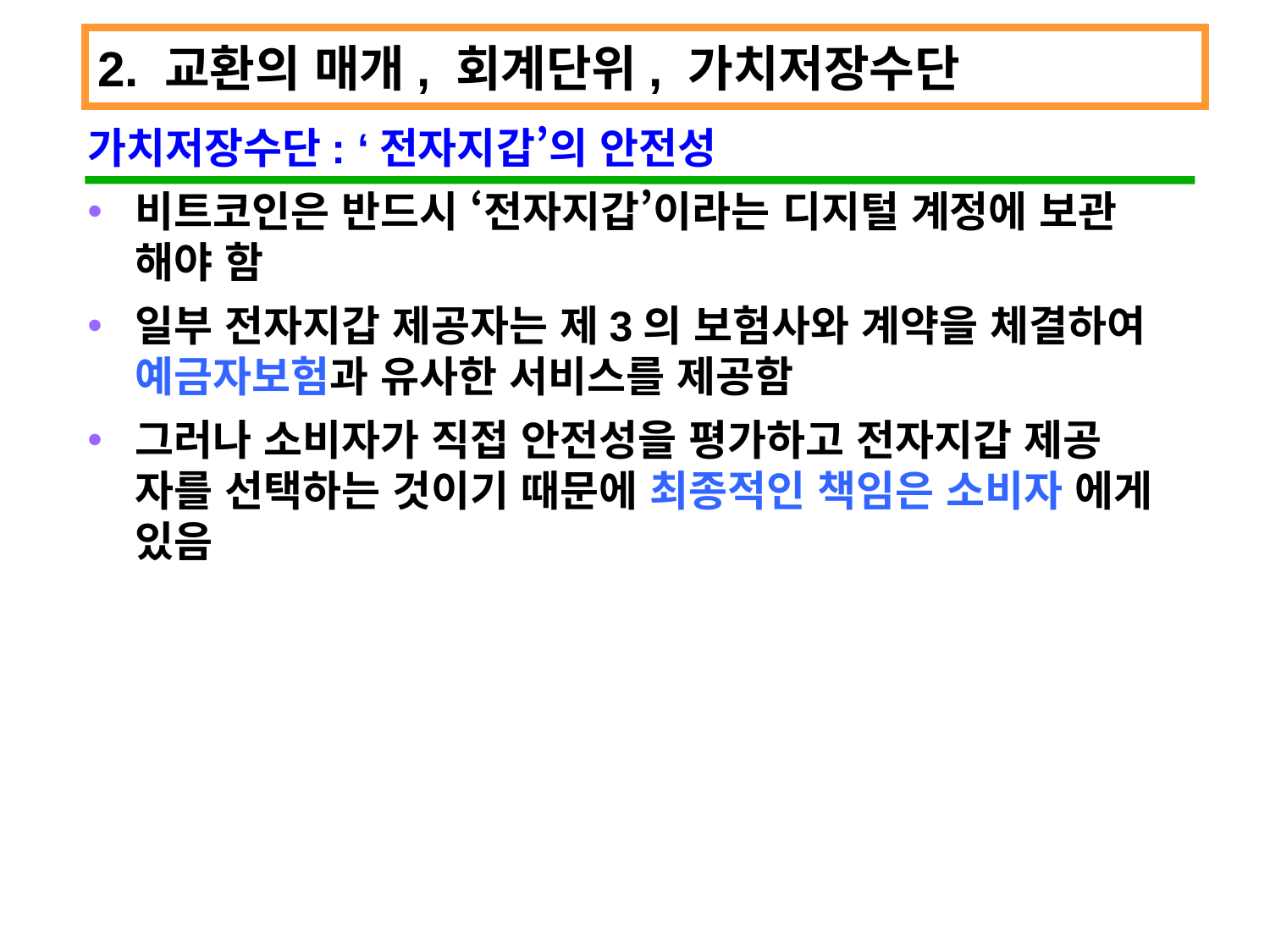

2. 교환의 매개, 회계단위, 가치저장수단
가치저장수단: ‘전자지갑’의 안전성
비트코인은 반드시 ‘전자지갑’이라는 디지털 계정에 보관 해야 함
일부 전자지갑 제공자는 제3의 보험사와 계약을 체결하여 예금자보험과 유사한 서비스를 제공함
그러나 소비자가 직접 안전성을 평가하고 전자지갑 제공 자를 선택하는 것이기 때문에 최종적인 책임은 소비자 에게 있음